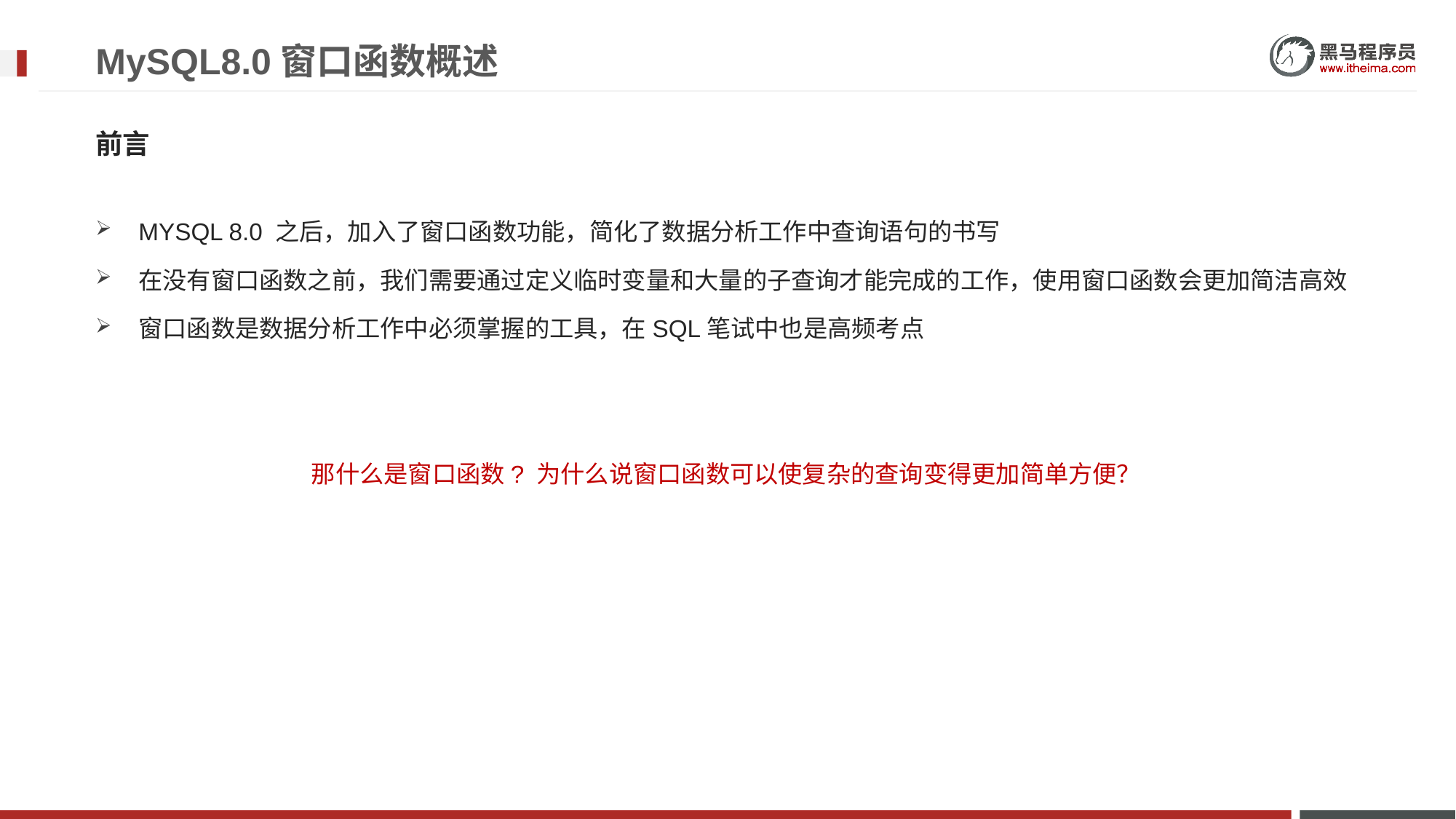

# MySQL8.0窗口函数概述
前言
MYSQL 8.0 之后，加入了窗口函数功能，简化了数据分析工作中查询语句的书写
在没有窗口函数之前，我们需要通过定义临时变量和大量的子查询才能完成的工作，使用窗口函数会更加简洁高效
窗口函数是数据分析工作中必须掌握的工具，在SQL笔试中也是高频考点

那什么是窗口函数? 为什么说窗口函数可以使复杂的查询变得更加简单方便？